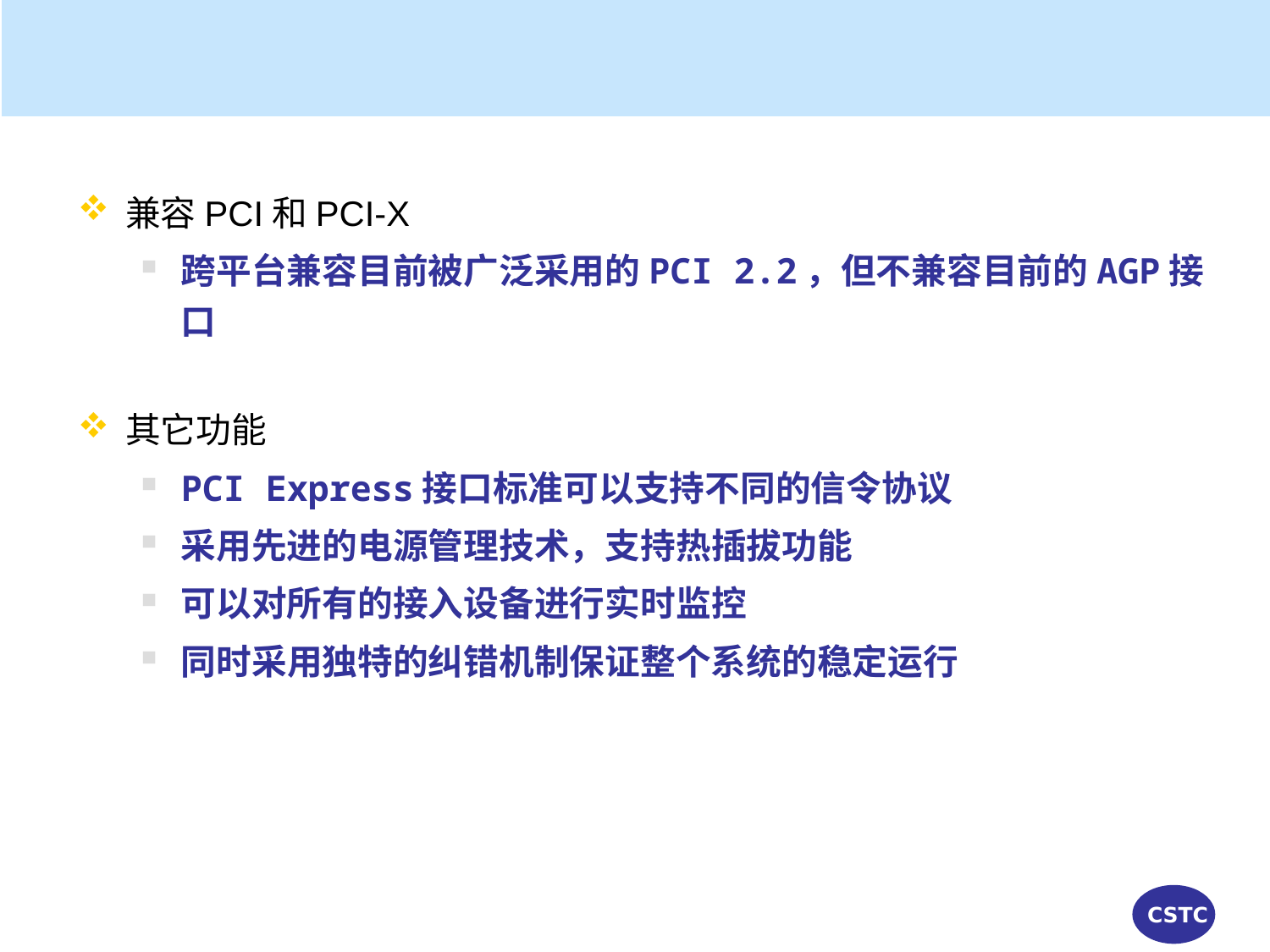

兼容PCI和PCI-X
跨平台兼容目前被广泛采用的PCI 2.2，但不兼容目前的AGP接口
其它功能
PCI Express接口标准可以支持不同的信令协议
采用先进的电源管理技术，支持热插拔功能
可以对所有的接入设备进行实时监控
同时采用独特的纠错机制保证整个系统的稳定运行